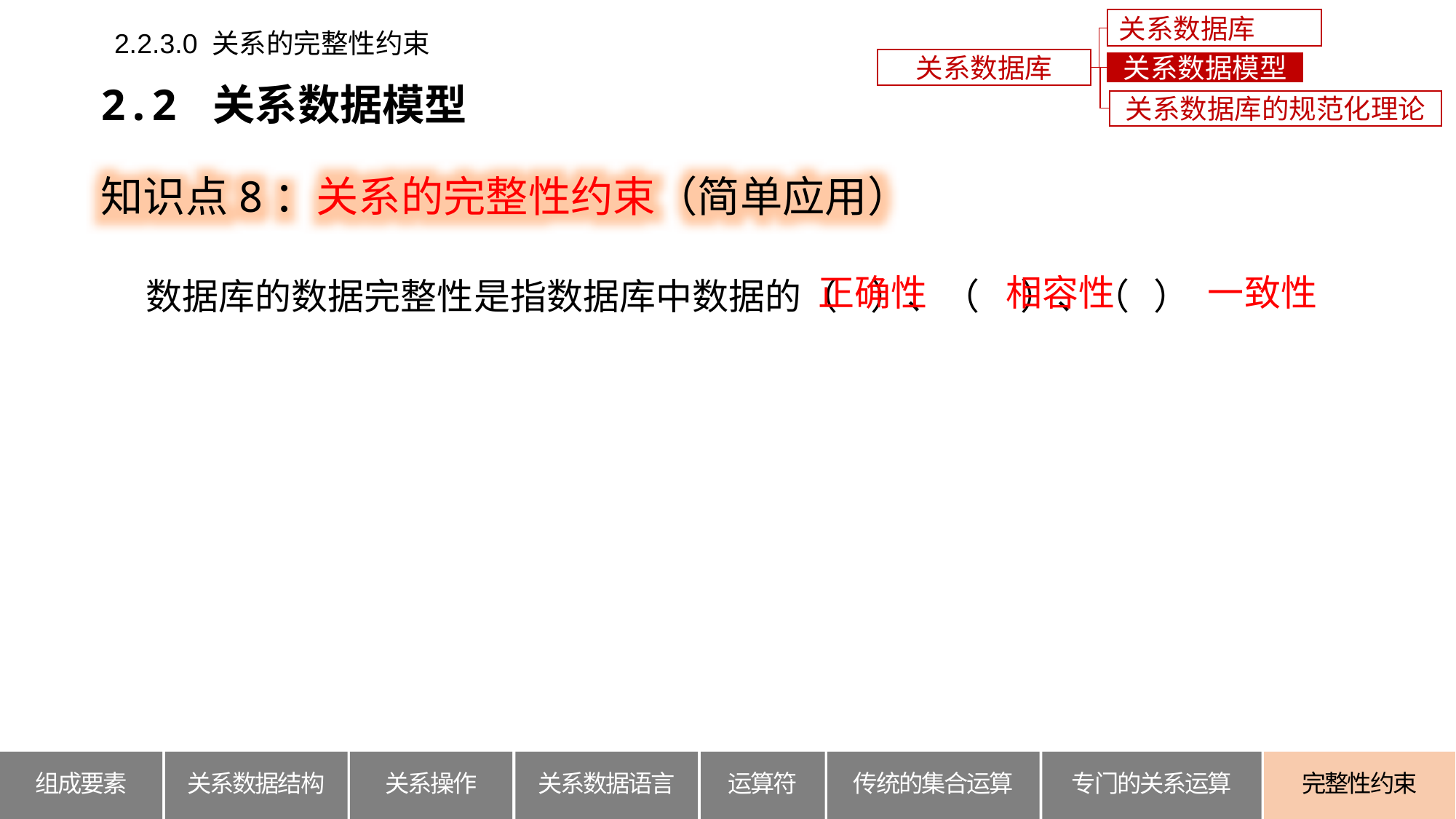

关系数据库概述
2.2.3.0 关系的完整性约束
关系数据库
关系数据模型
2.2 关系数据模型
关系数据库的规范化理论
知识点8：关系的完整性约束（简单应用）
数据库的数据完整性是指数据库中数据的（    ）、（     ）、（   ）
正确性
一致性
相容性
关系数据结构
组成要素
关系操作
关系数据语言
运算符
传统的集合运算
专门的关系运算
完整性约束